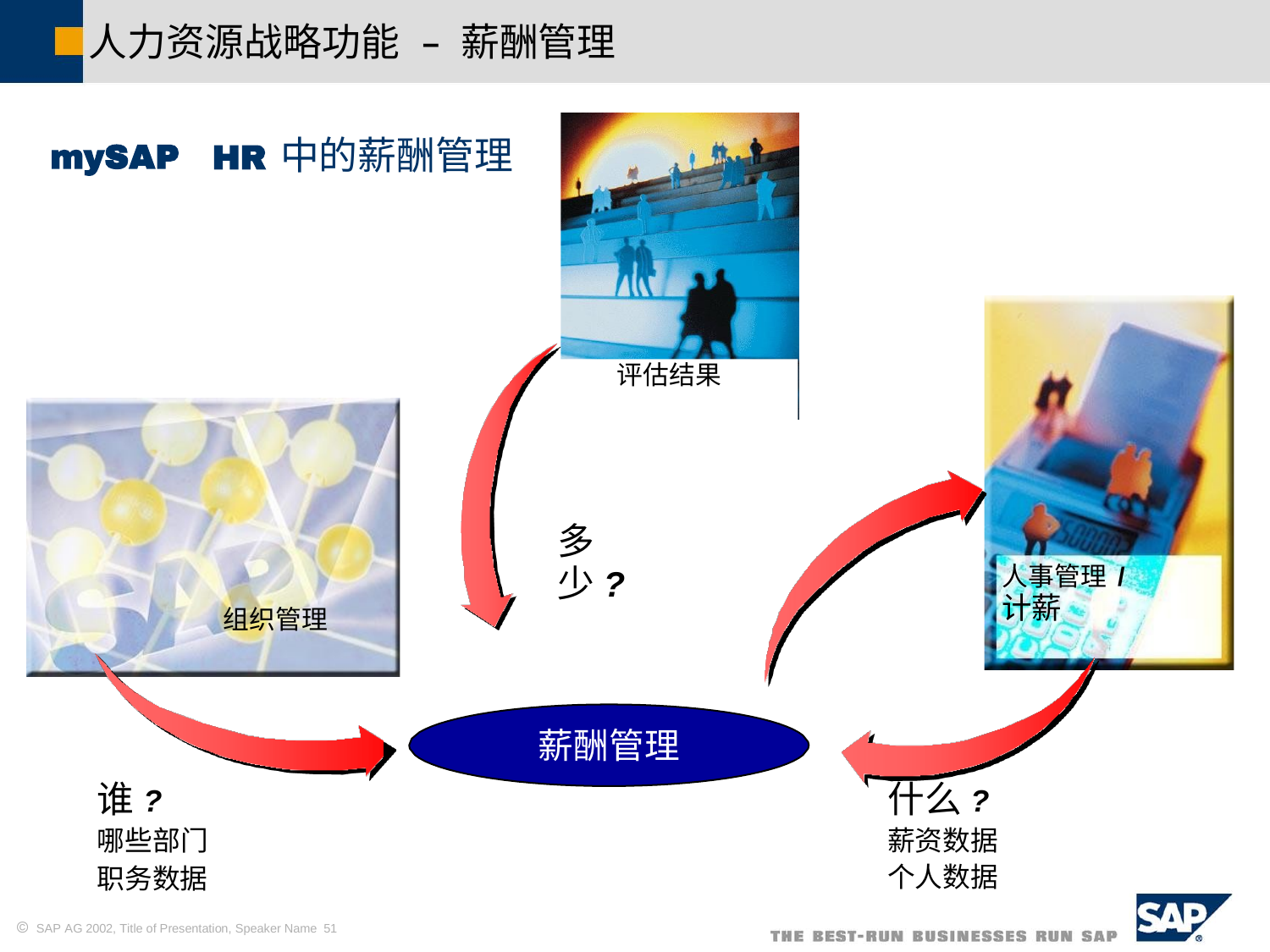

人力资源战略功能	–	薪酬管理

HR中的薪酬管理
mySAP

评估结果

多少?
人事管理/
计薪
组织管理

薪酬管理
什么?
薪资数据
个人数据
谁?
哪些部门
职务数据
©  SAP AG 2002, Title of Presentation, Speaker Name  51